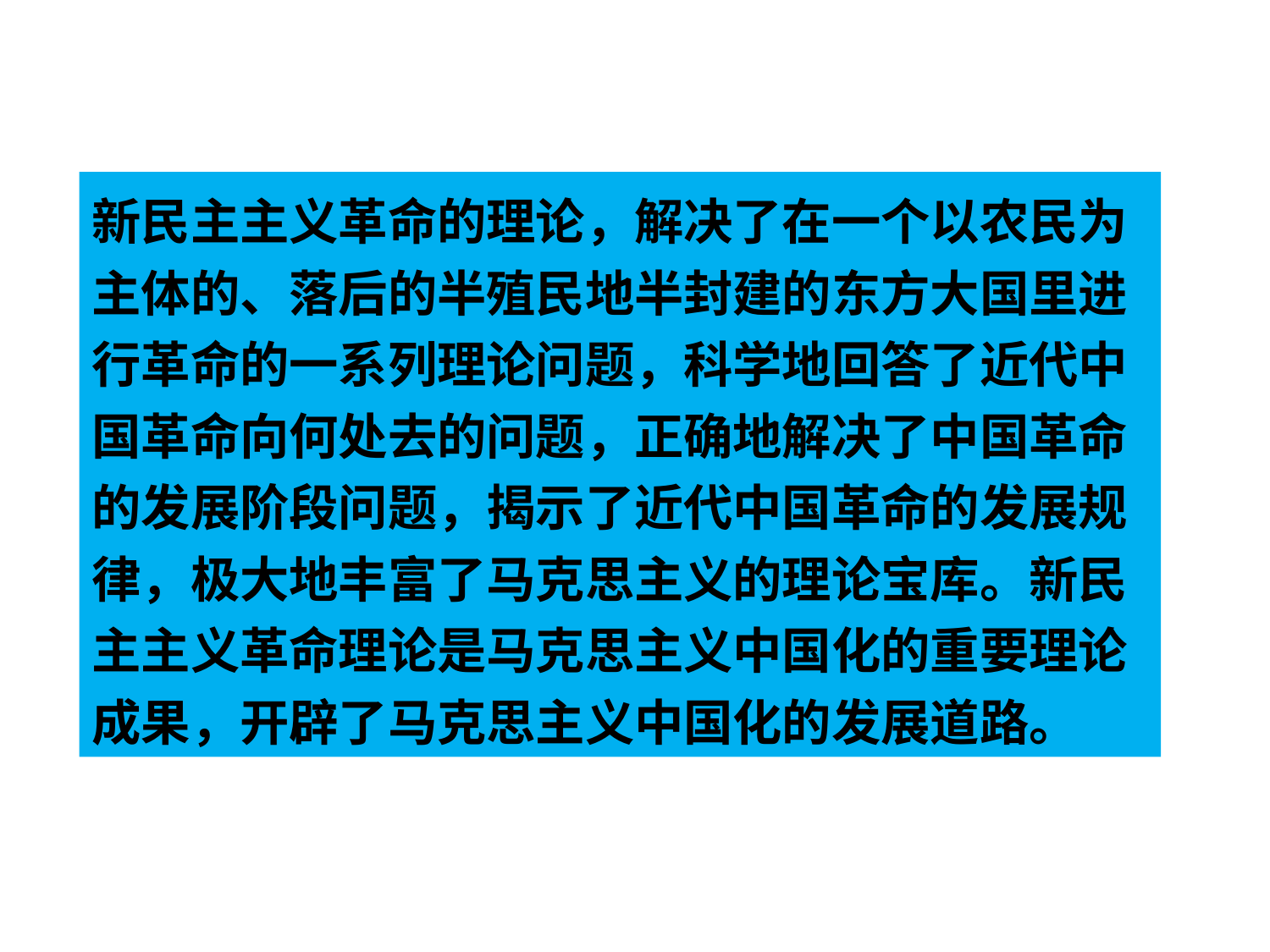

新民主主义革命的理论，解决了在一个以农民为主体的、落后的半殖民地半封建的东方大国里进行革命的一系列理论问题，科学地回答了近代中国革命向何处去的问题，正确地解决了中国革命的发展阶段问题，揭示了近代中国革命的发展规律，极大地丰富了马克思主义的理论宝库。新民主主义革命理论是马克思主义中国化的重要理论成果，开辟了马克思主义中国化的发展道路。